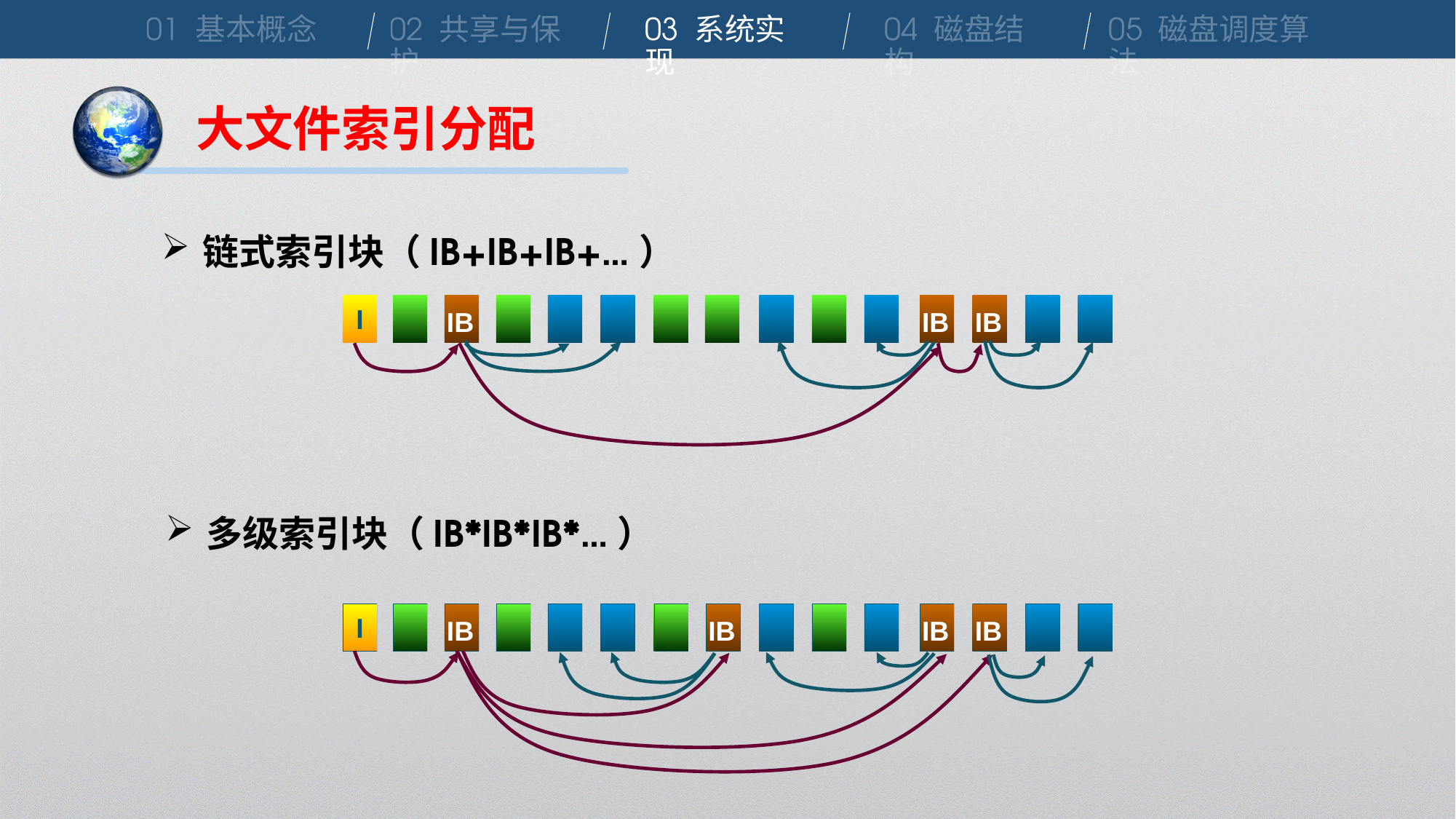

01 基本概念
02 共享与保护
03 系统实现
04 磁盘结构
05 磁盘调度算法
大文件索引分配
链式索引块（IB+IB+IB+…）
I

IB
IB
IB

多级索引块（IB*IB*IB*…）
I

IB
IB
IB
IB